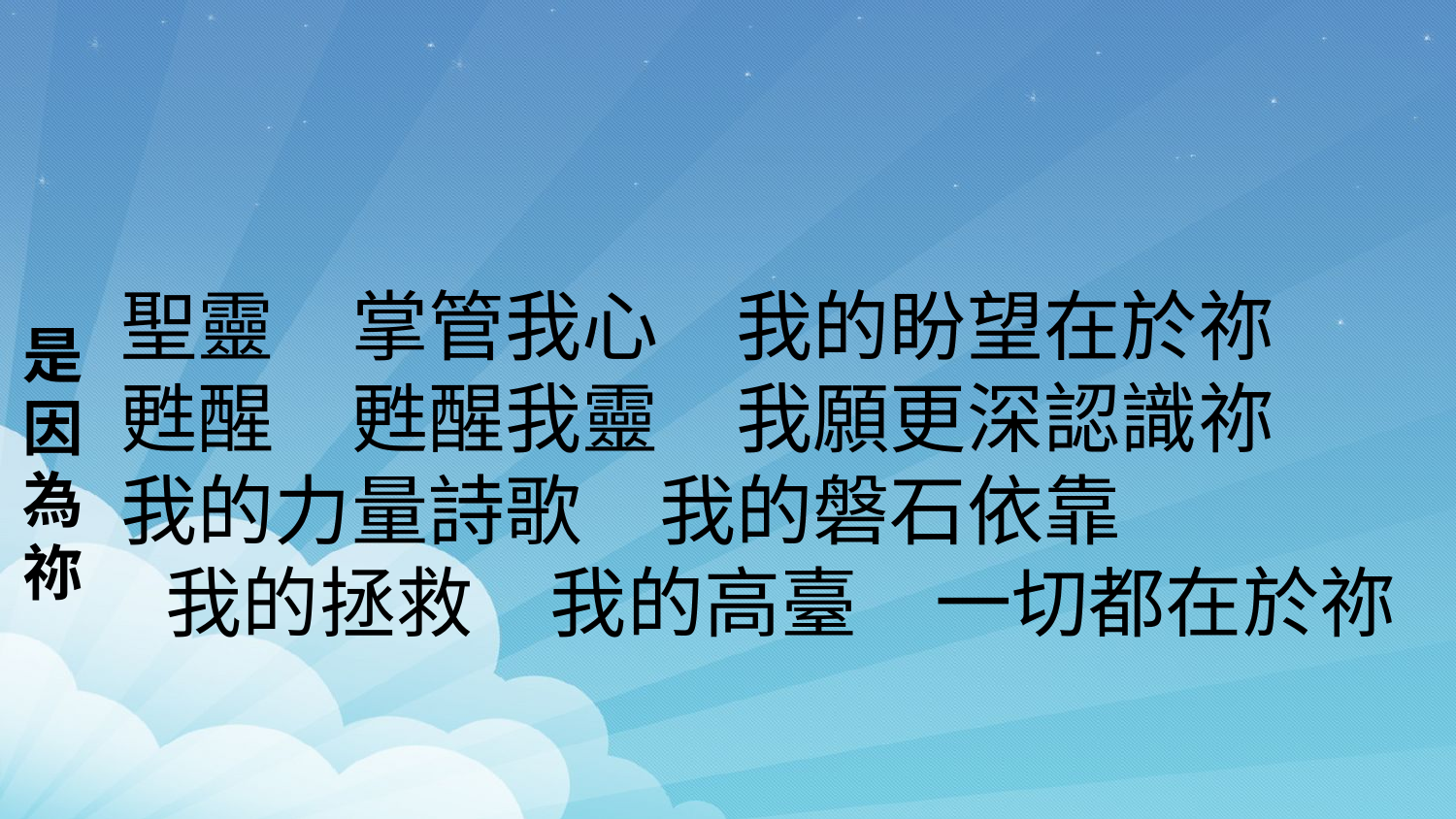

是因為祢
聖靈　掌管我心　我的盼望在於祢
甦醒　甦醒我靈　我願更深認識祢
我的力量詩歌　我的磐石依靠
我的拯救　我的高臺　一切都在於祢